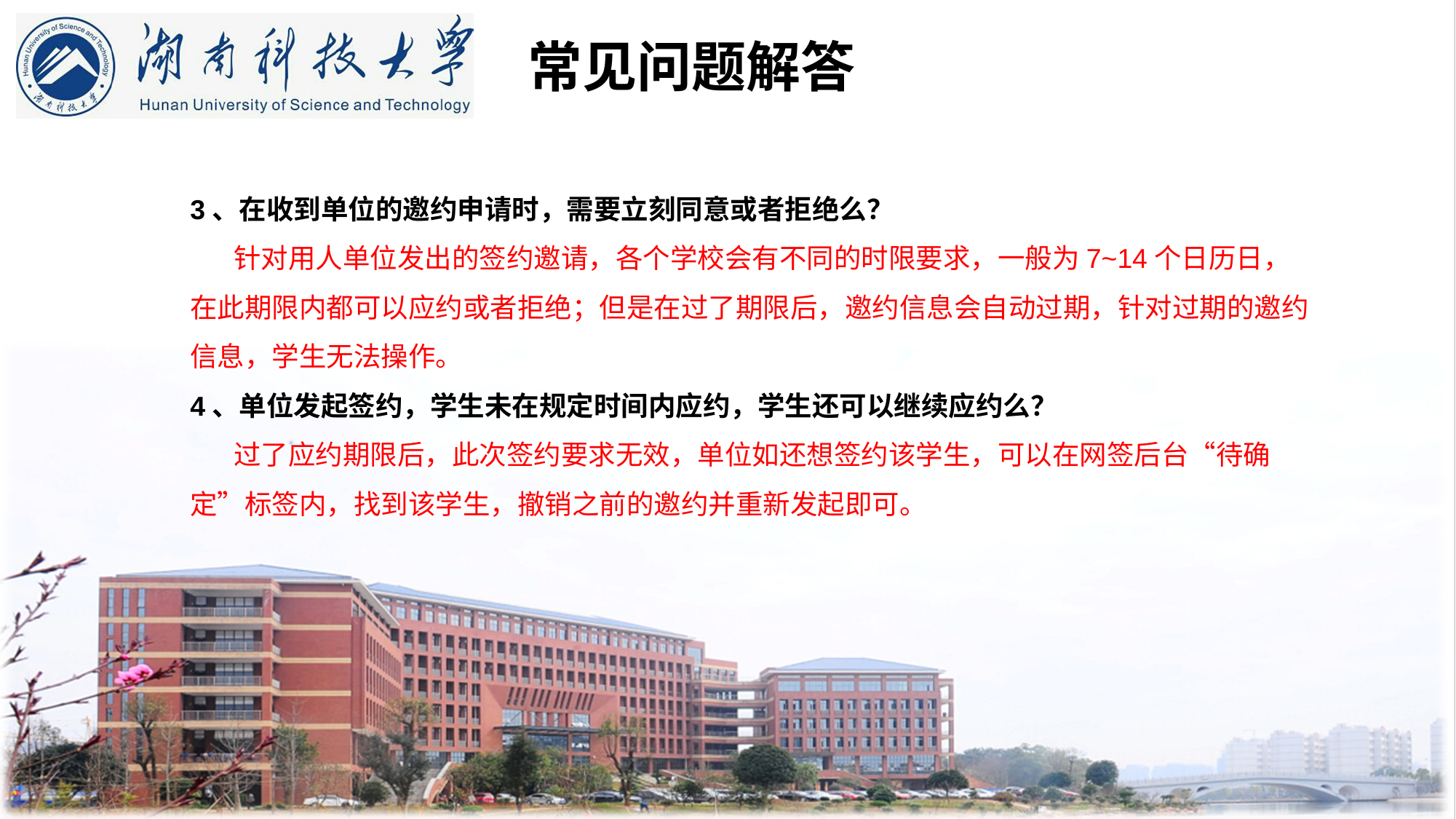

常见问题解答
3、在收到单位的邀约申请时，需要立刻同意或者拒绝么？
      针对用人单位发出的签约邀请，各个学校会有不同的时限要求，一般为7~14个日历日，在此期限内都可以应约或者拒绝；但是在过了期限后，邀约信息会自动过期，针对过期的邀约信息，学生无法操作。
4、单位发起签约，学生未在规定时间内应约，学生还可以继续应约么？
      过了应约期限后，此次签约要求无效，单位如还想签约该学生，可以在网签后台“待确定”标签内，找到该学生，撤销之前的邀约并重新发起即可。